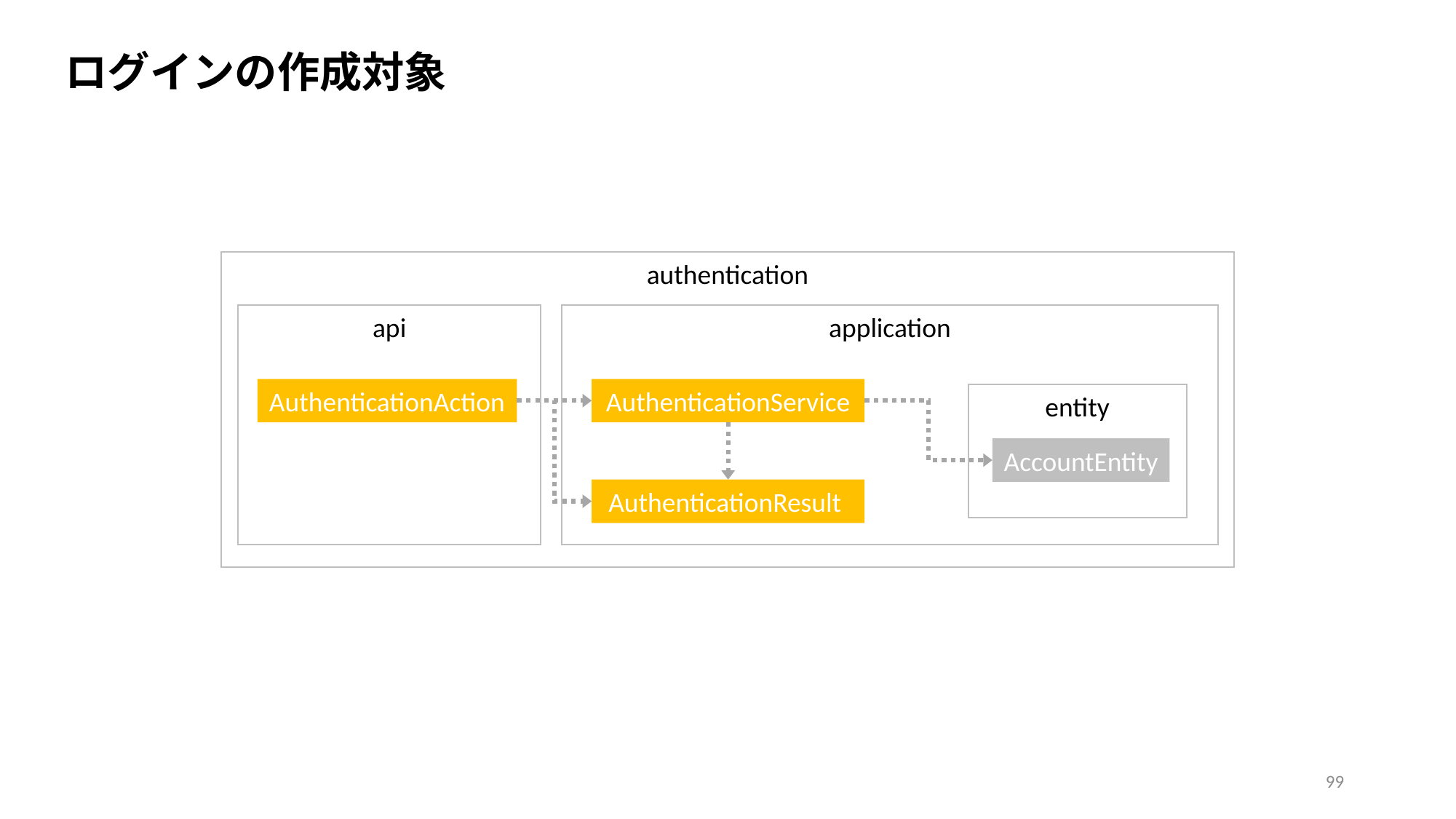

ログインの作成対象
authentication
api
application
AuthenticationAction
AuthenticationService
entity
AccountEntity
AuthenticationResult
99